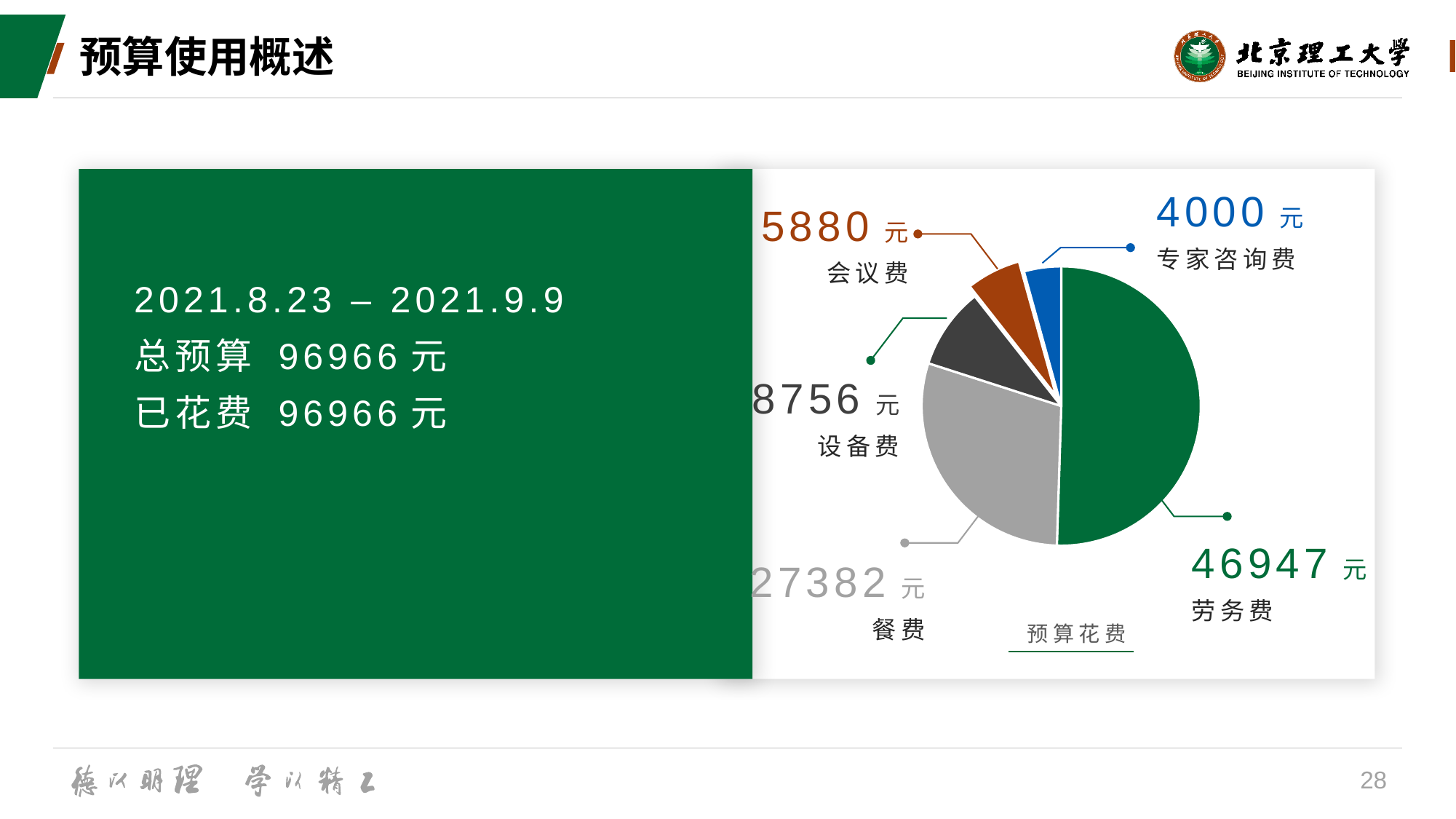

# 预算使用概述

4000元
专家咨询费

### Chart

| Category | 费用 |
|---|---|
| 劳务费 | 46947.0 |
| 餐费 | 27385.0 |
| 设备费 | 8756.0 |
| 会议费 | 5880.0 |
| 专家咨询费 | 4000.0 |
5880元
会议费

2021.8.23 – 2021.9.9
总预算 96966元
已花费 96966元

8756元
设备费

46947元
劳务费
27382元
餐费
预算花费